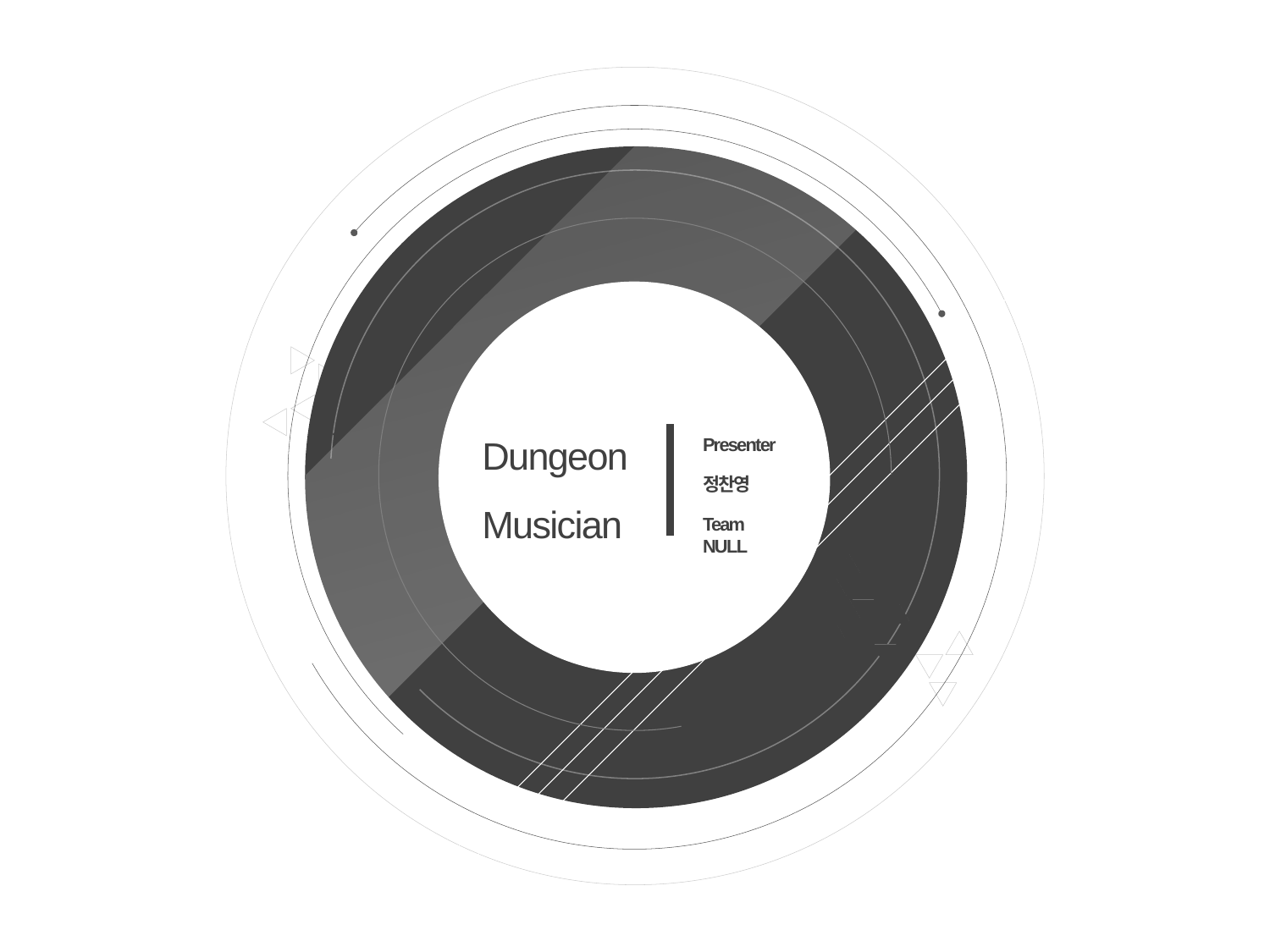

# Dungeon Musician
Presenter
정찬영
Team  NULL